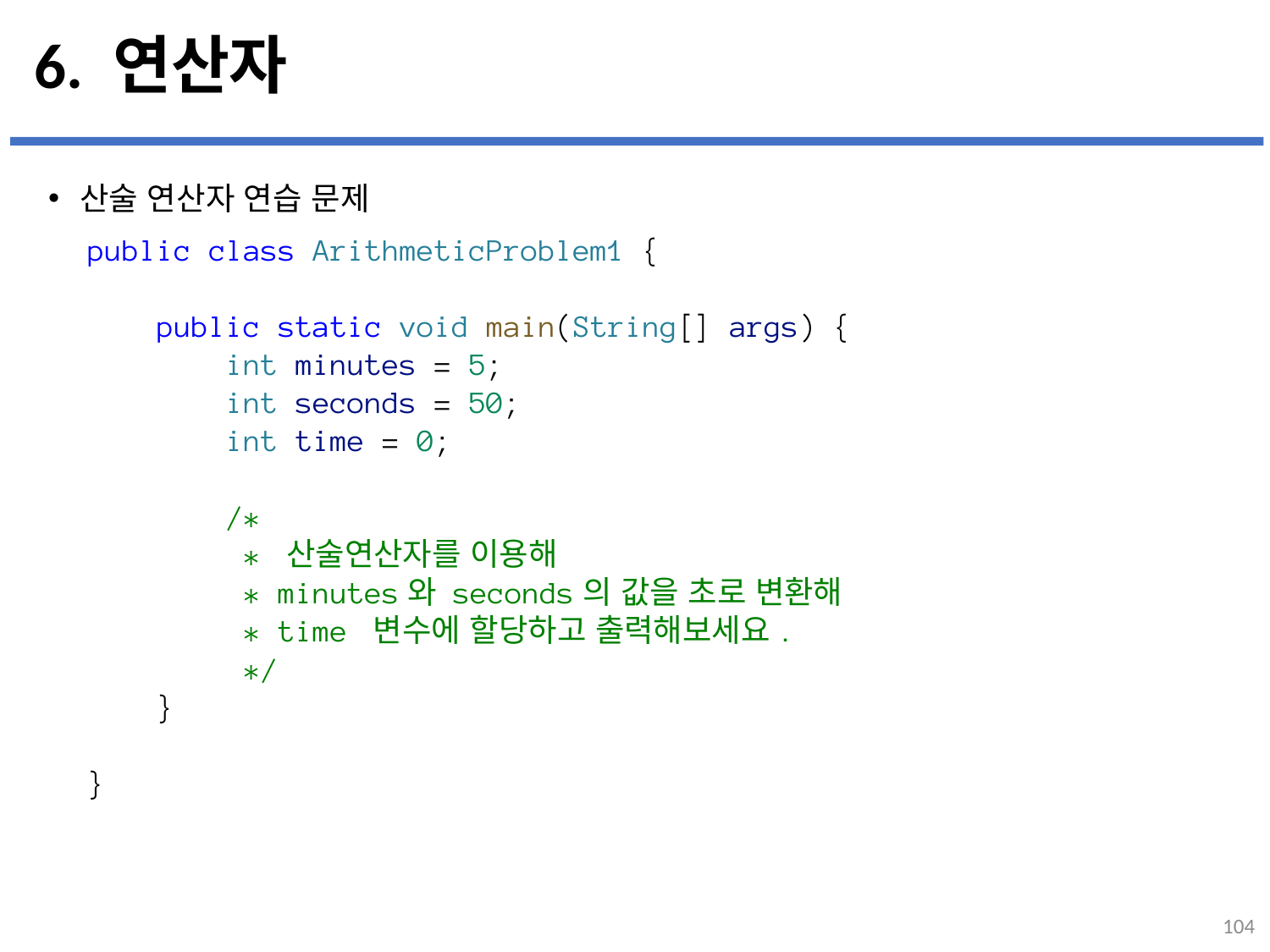

# 6. 연산자
산술 연산자 연습 문제
...

설명
public class ArithmeticProblem1 {

    public static void main(String[] args) {
        int minutes = 5;
        int seconds = 50;
        int time = 0;

        /*
         * 산술연산자를 이용해
         * minutes와 seconds의 값을 초로 변환해
         * time 변수에 할당하고 출력해보세요.
         */
    }
}
104